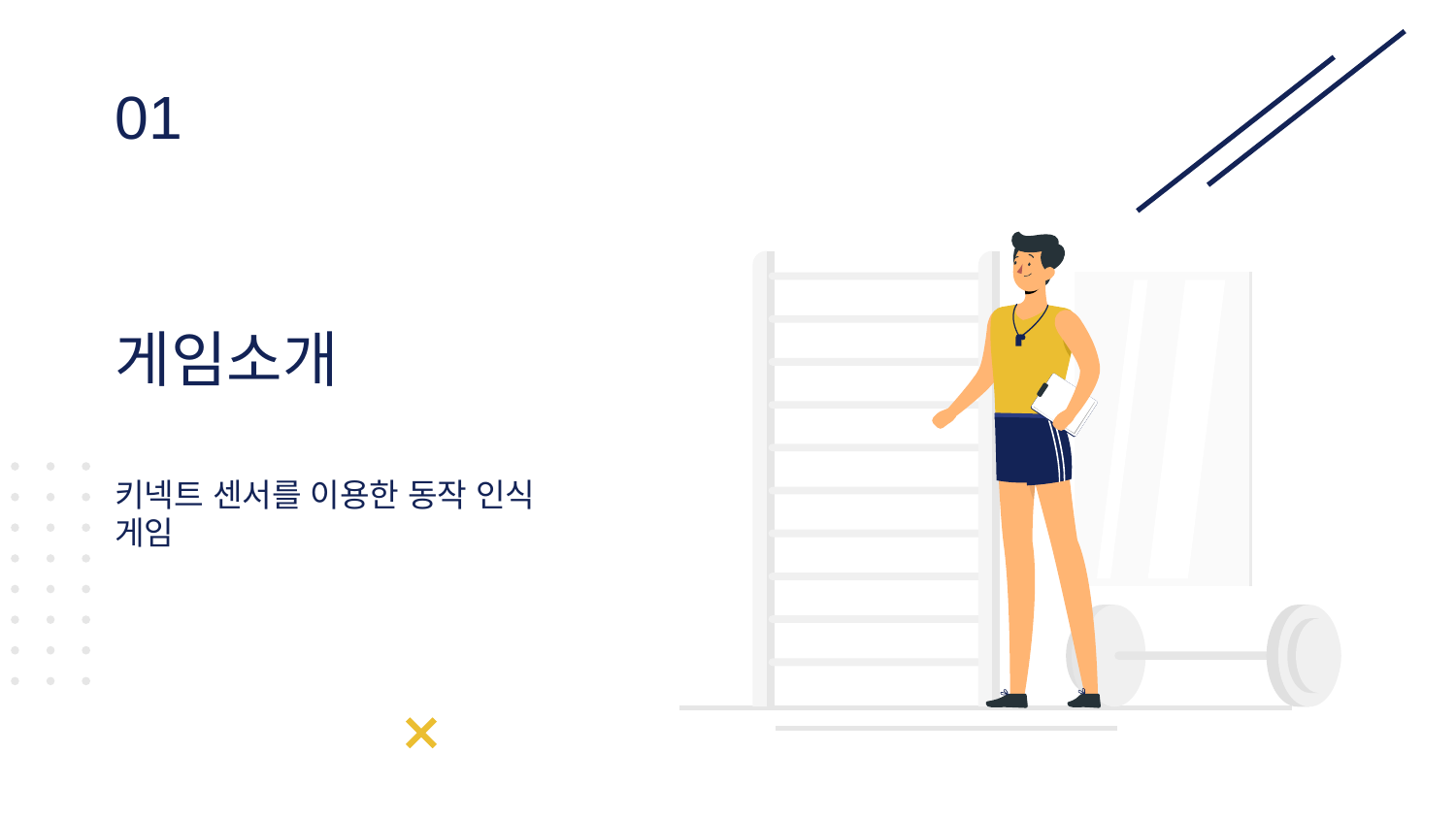

# 01

게임소개
키넥트 센서를 이용한 동작 인식 게임